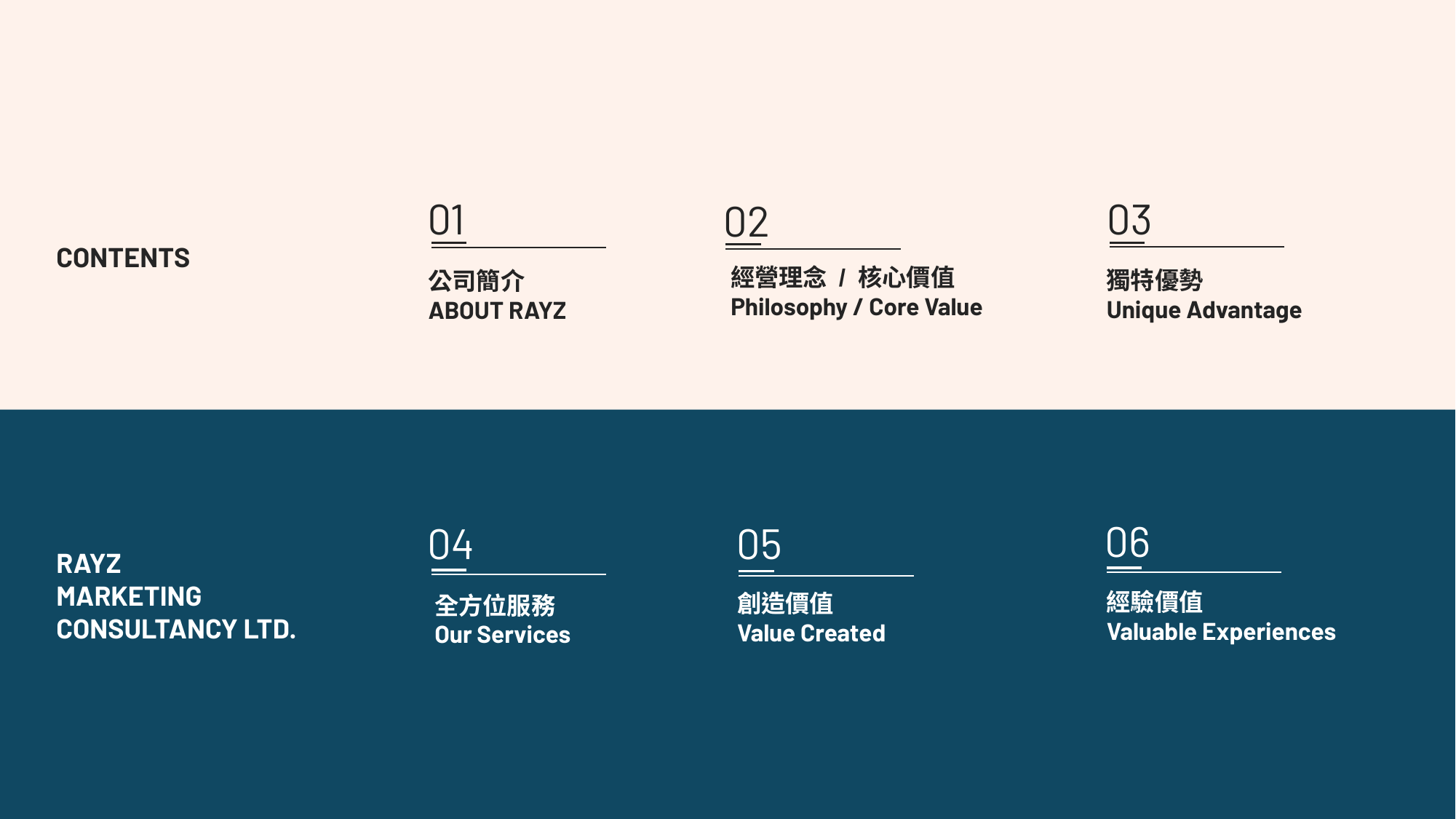

03
獨特優勢
Unique Advantage
01
公司簡介
ABOUT RAYZ
02
經營理念 / 核心價值
Philosophy / Core Value
CONTENTS

06
經驗價值
Valuable Experiences
04
全方位服務
Our Services
05
創造價值
Value Created
RAYZ
MARKETING
CONSULTANCY LTD.